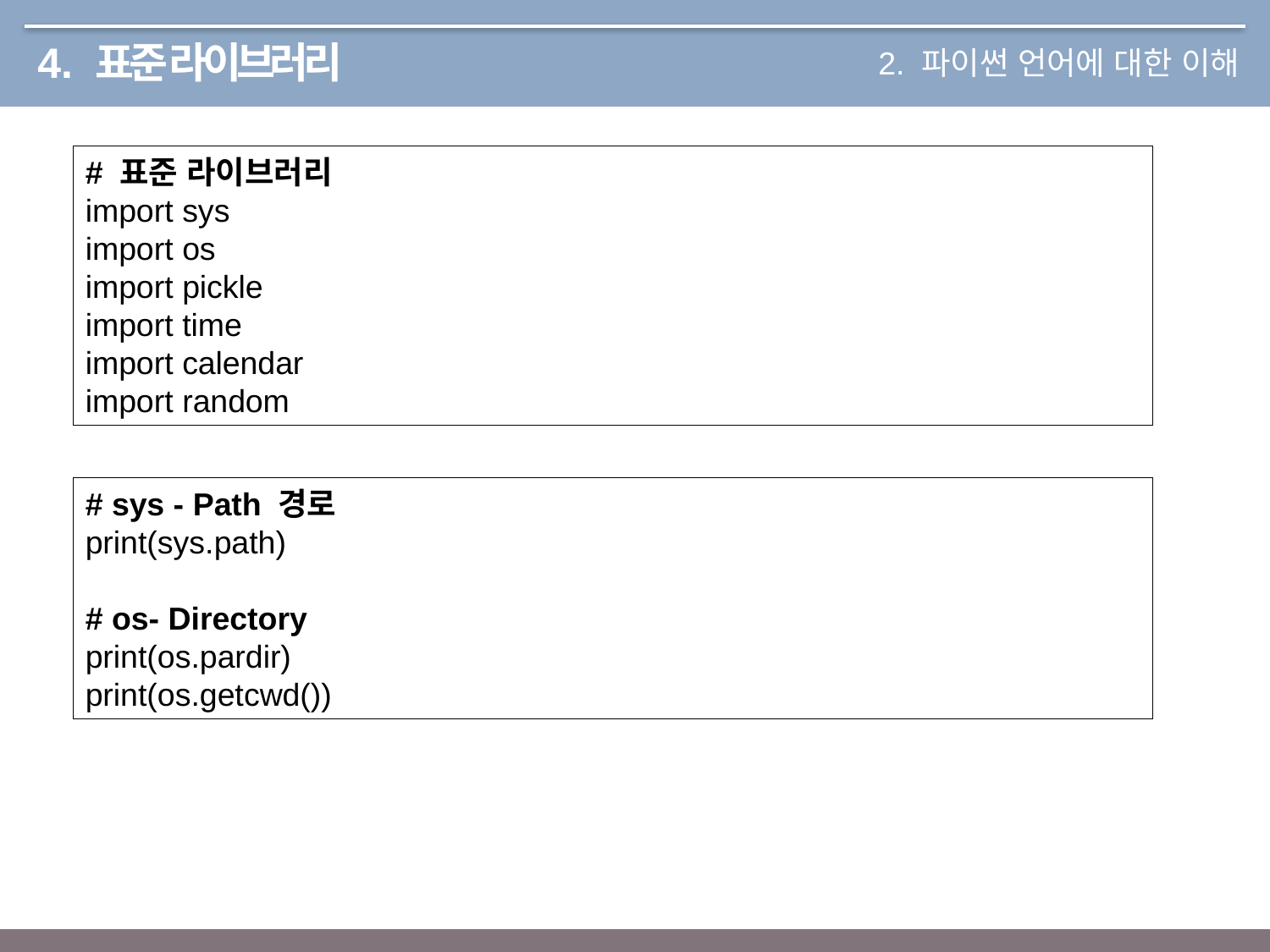

# 4. 표준 라이브러리
2. 파이썬 언어에 대한 이해
# 표준 라이브러리
import sys
import os
import pickle
import time
import calendar
import random
# sys - Path 경로
print(sys.path)

# os- Directory
print(os.pardir)
print(os.getcwd())